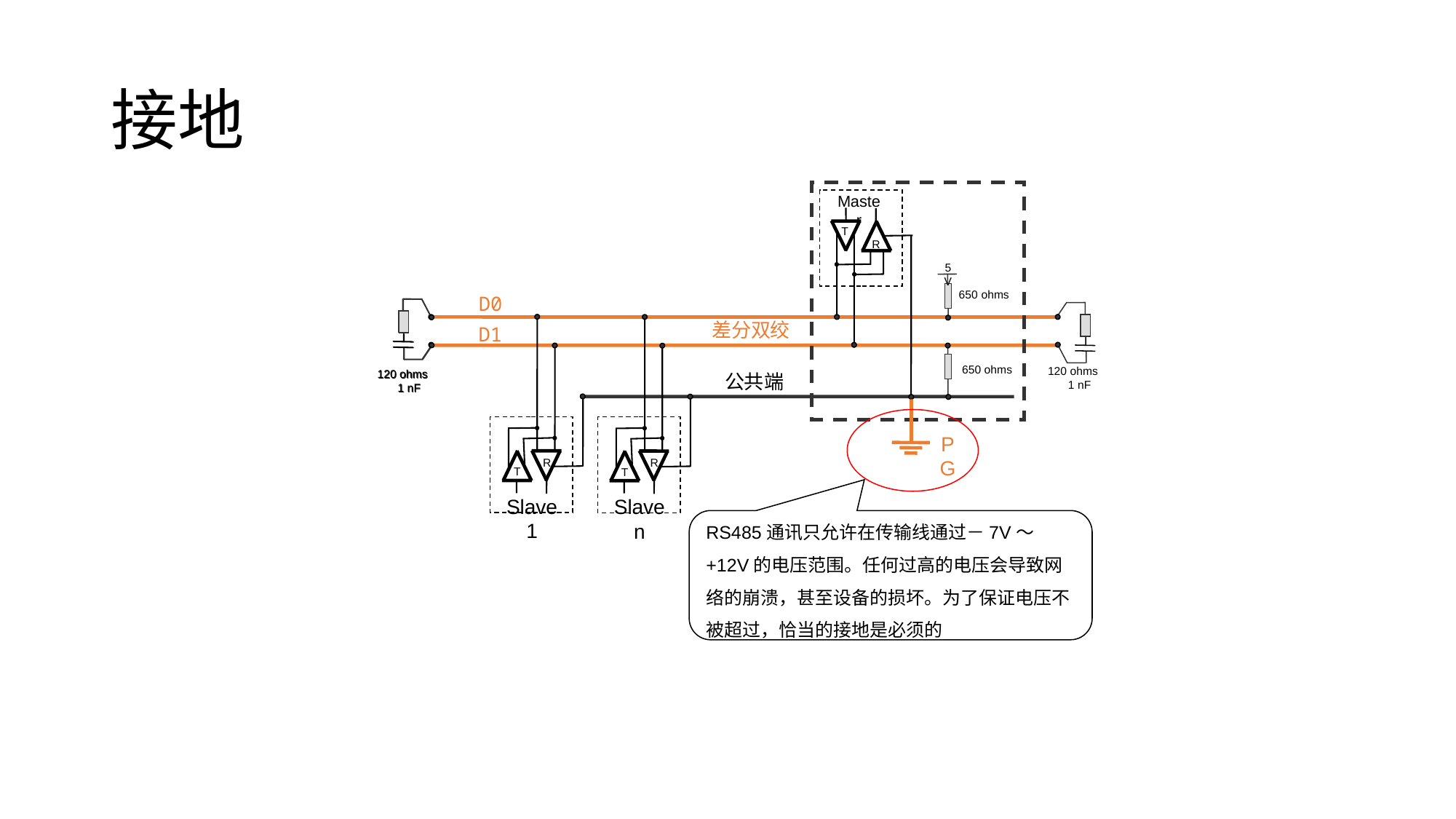

# 接地

Master

T

R

5 V

650 ohms

650 ohms

D0

120 ohms     1 nF

120 ohms     1 nF

120 ohms     1 nF

差分双绞

R

T

Slave 1

R

T

Slave n
D1

公共端

PG

RS485通讯只允许在传输线通过－7V～+12V的电压范围。任何过高的电压会导致网络的崩溃，甚至设备的损坏。为了保证电压不被超过，恰当的接地是必须的